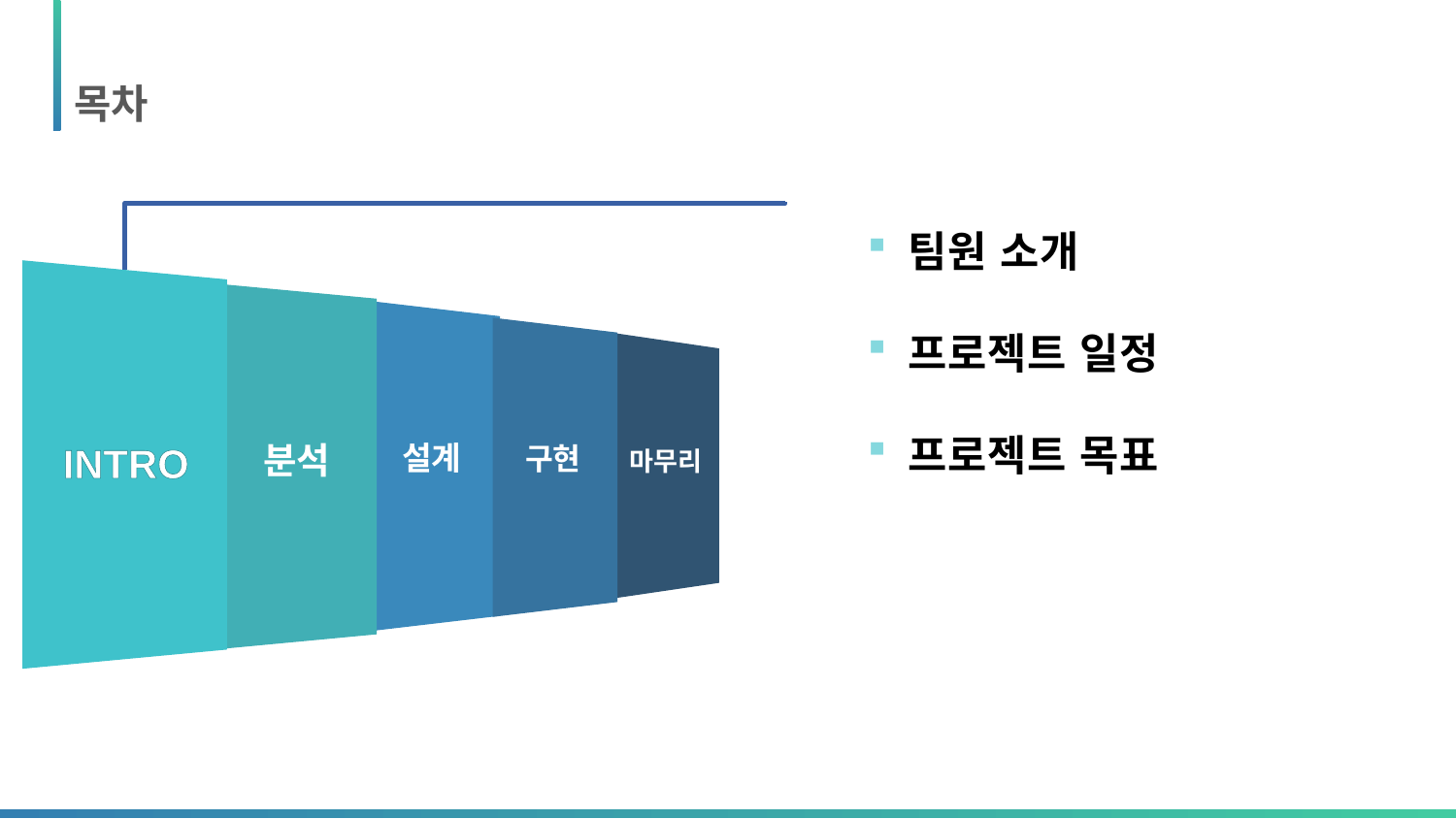

목차

팀원 소개
프로젝트 일정
프로젝트 목표

INTRO
설계
분석
구현
마무리